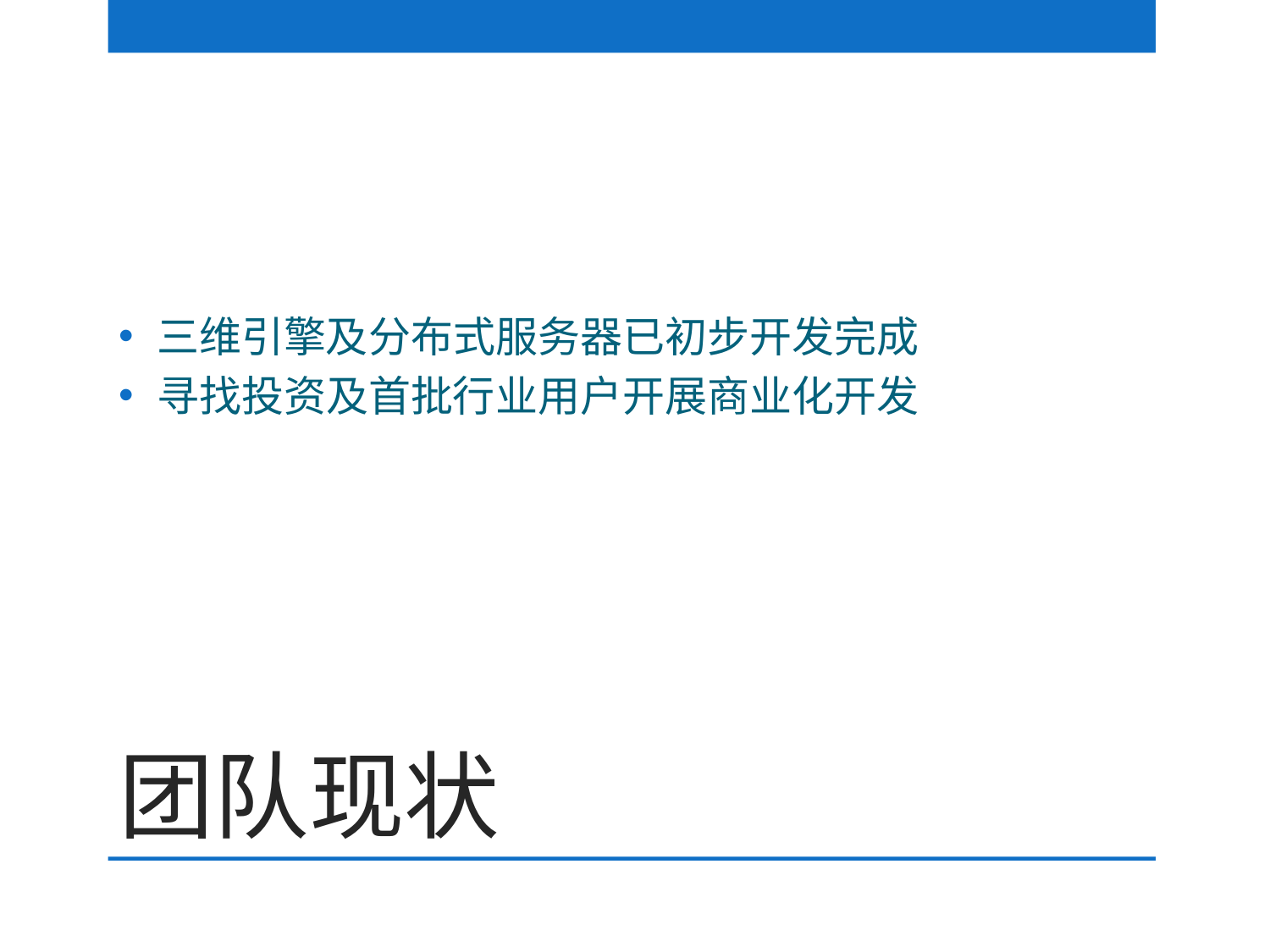

三维引擎及分布式服务器已初步开发完成
寻找投资及首批行业用户开展商业化开发
# 团队现状